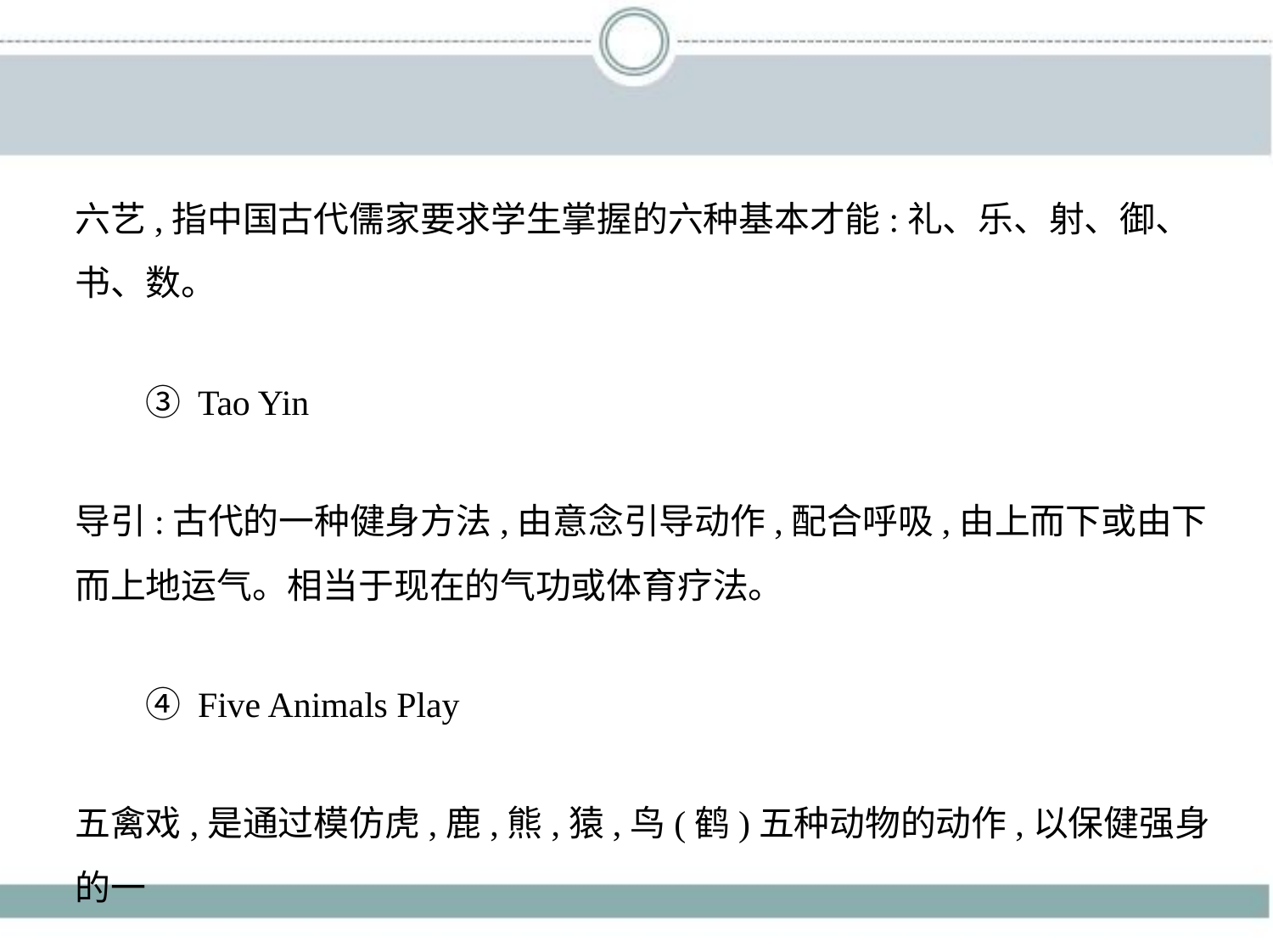

六艺,指中国古代儒家要求学生掌握的六种基本才能:礼、乐、射、御、
书、数。
　　③ Tao Yin
导引:古代的一种健身方法,由意念引导动作,配合呼吸,由上而下或由下
而上地运气。相当于现在的气功或体育疗法。
　　④ Five Animals Play
五禽戏,是通过模仿虎,鹿,熊,猿,鸟(鹤)五种动物的动作,以保健强身的一